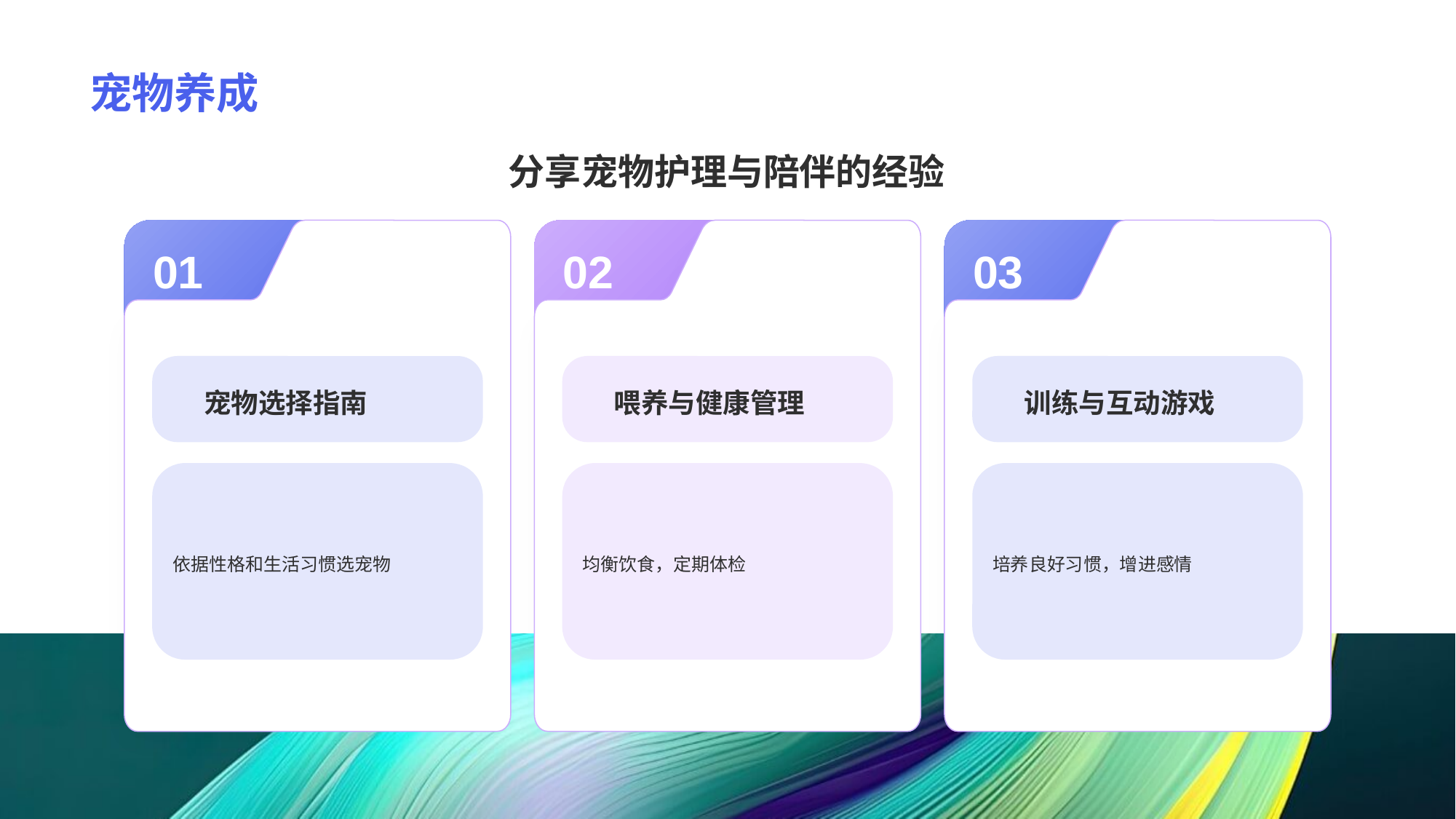

# 宠物养成
分享宠物护理与陪伴的经验

01
宠物选择指南
依据性格和生活习惯选宠物

02
喂养与健康管理
均衡饮食，定期体检

03
训练与互动游戏
培养良好习惯，增进感情